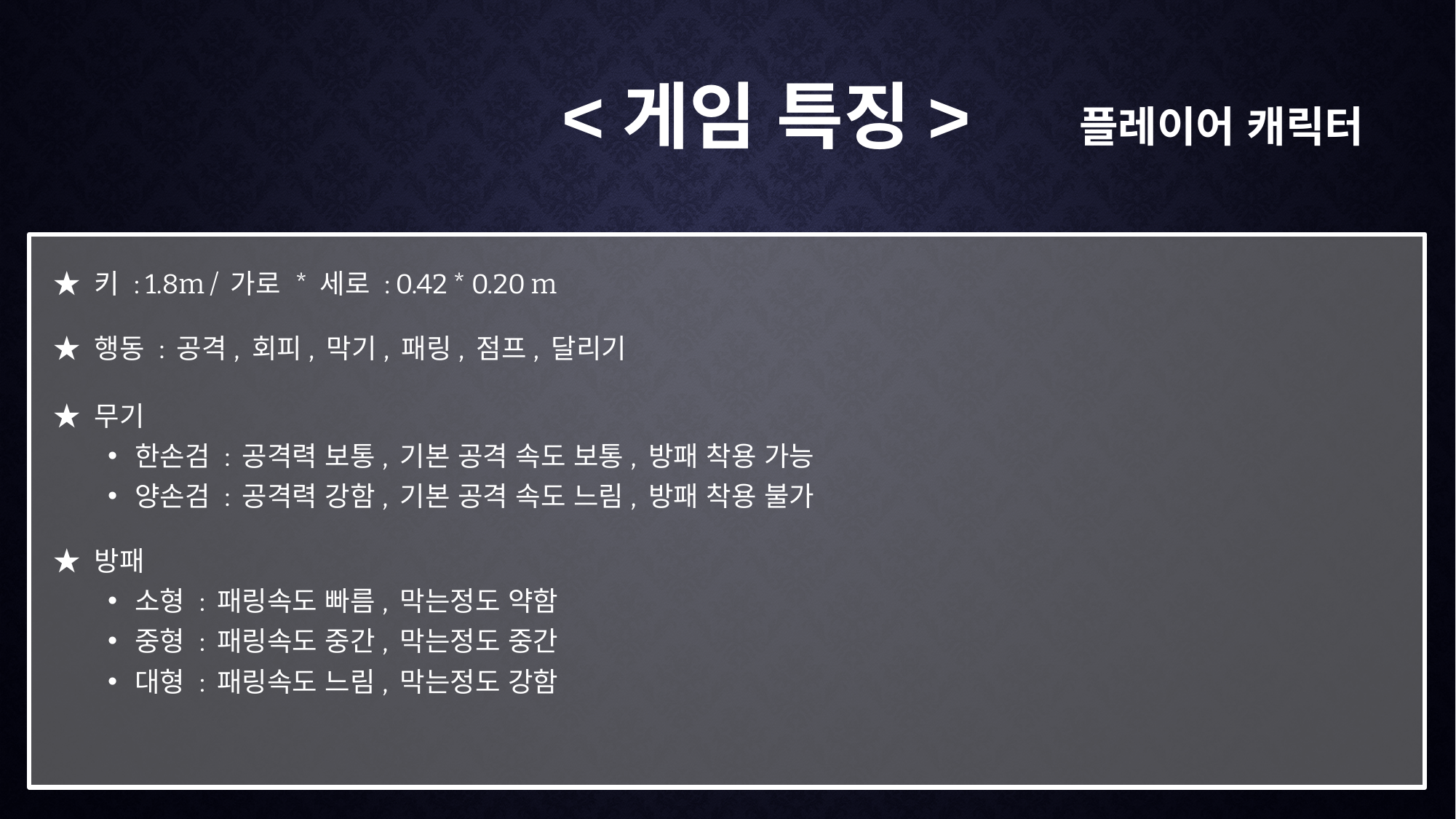

<게임 특징>
플레이어 캐릭터
★ 키 : 1.8m / 가로 * 세로 : 0.42 * 0.20 m
★ 행동 : 공격, 회피, 막기, 패링, 점프, 달리기
★ 무기
한손검 : 공격력 보통, 기본 공격 속도 보통, 방패 착용 가능
양손검 : 공격력 강함, 기본 공격 속도 느림, 방패 착용 불가
★ 방패
소형 : 패링속도 빠름, 막는정도 약함
중형 : 패링속도 중간, 막는정도 중간
대형 : 패링속도 느림, 막는정도 강함